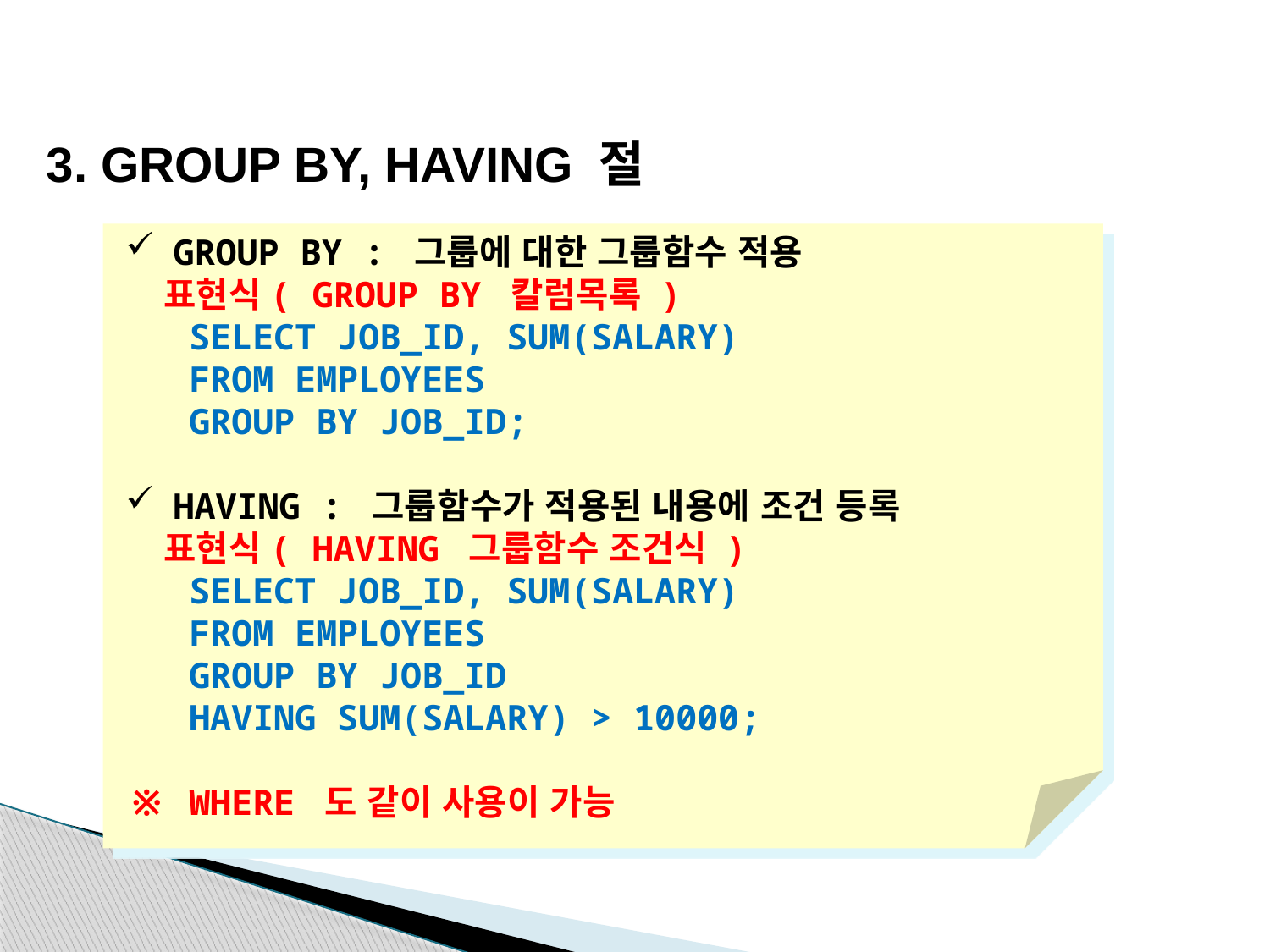

3. GROUP BY, HAVING 절
GROUP BY : 그룹에 대한 그룹함수 적용
   표현식( GROUP BY 칼럼목록 )
   SELECT JOB_ID, SUM(SALARY)
   FROM EMPLOYEES
   GROUP BY JOB_ID;

HAVING : 그룹함수가 적용된 내용에 조건 등록
   표현식( HAVING 그룹함수 조건식 )
   SELECT JOB_ID, SUM(SALARY)
   FROM EMPLOYEES
   GROUP BY JOB_ID
   HAVING SUM(SALARY) > 10000;

※ WHERE 도 같이 사용이 가능